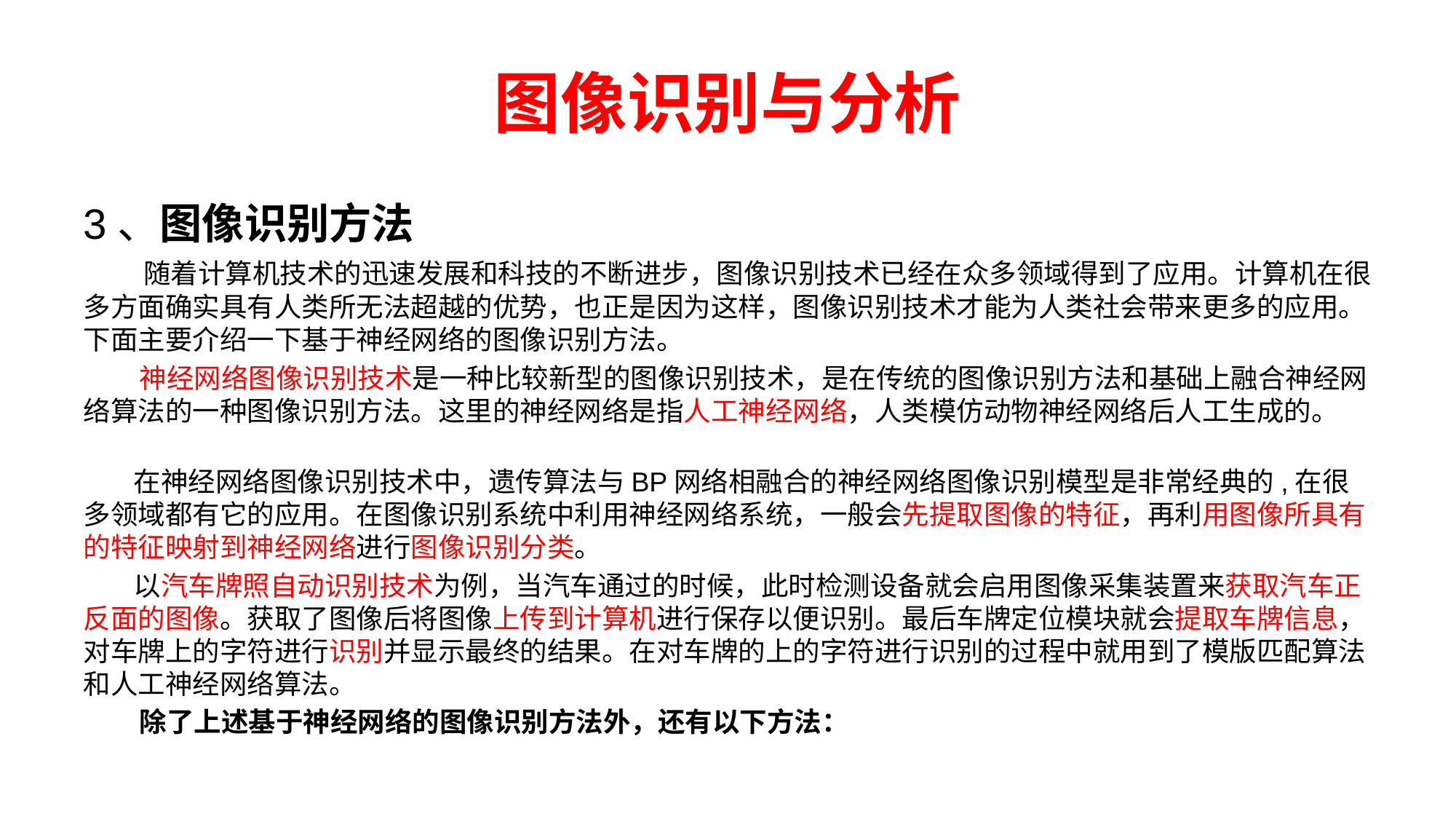

# 图像识别与分析
3、图像识别方法
        随着计算机技术的迅速发展和科技的不断进步，图像识别技术已经在众多领域得到了应用。计算机在很多方面确实具有人类所无法超越的优势，也正是因为这样，图像识别技术才能为人类社会带来更多的应用。下面主要介绍一下基于神经网络的图像识别方法。
        神经网络图像识别技术是一种比较新型的图像识别技术，是在传统的图像识别方法和基础上融合神经网络算法的一种图像识别方法。这里的神经网络是指人工神经网络，人类模仿动物神经网络后人工生成的。
       在神经网络图像识别技术中，遗传算法与BP网络相融合的神经网络图像识别模型是非常经典的,在很多领域都有它的应用。在图像识别系统中利用神经网络系统，一般会先提取图像的特征，再利用图像所具有的特征映射到神经网络进行图像识别分类。
       以汽车牌照自动识别技术为例，当汽车通过的时候，此时检测设备就会启用图像采集装置来获取汽车正反面的图像。获取了图像后将图像上传到计算机进行保存以便识别。最后车牌定位模块就会提取车牌信息，对车牌上的字符进行识别并显示最终的结果。在对车牌的上的字符进行识别的过程中就用到了模版匹配算法和人工神经网络算法。
        除了上述基于神经网络的图像识别方法外，还有以下方法：